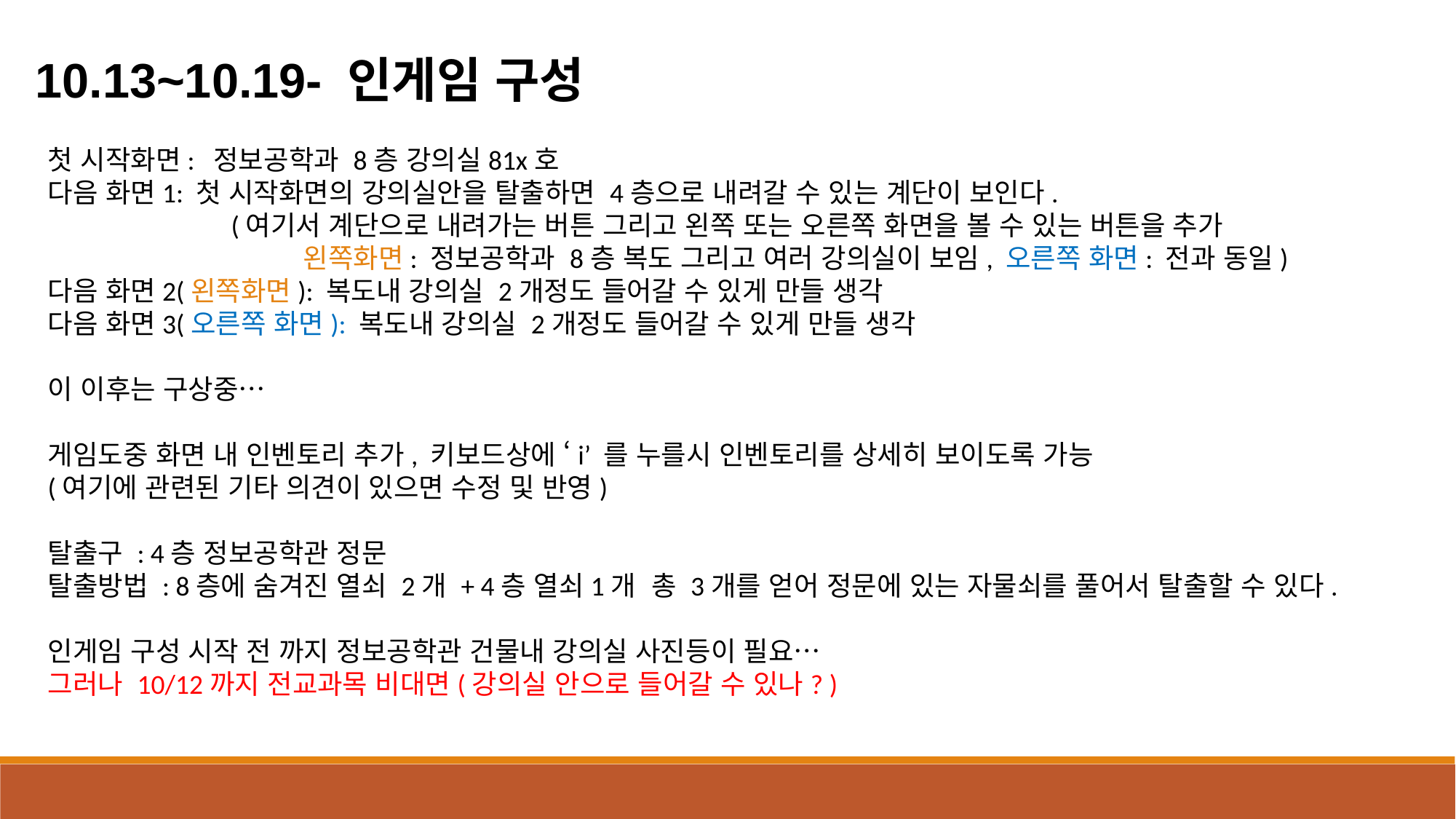

10.13~10.19- 인게임 구성

첫 시작화면:  정보공학과 8층 강의실81x호
다음 화면1: 첫 시작화면의 강의실안을 탈출하면 4층으로 내려갈 수 있는 계단이 보인다.
	            (여기서 계단으로 내려가는 버튼 그리고 왼쪽 또는 오른쪽 화면을 볼 수 있는 버튼을 추가
	 	    왼쪽화면: 정보공학과 8층 복도 그리고 여러 강의실이 보임, 오른쪽 화면: 전과 동일)
다음 화면2(왼쪽화면): 복도내 강의실 2개정도 들어갈 수 있게 만들 생각
다음 화면3(오른쪽 화면): 복도내 강의실 2개정도 들어갈 수 있게 만들 생각

이 이후는 구상중…

게임도중 화면 내 인벤토리 추가, 키보드상에 ‘i’ 를 누를시 인벤토리를 상세히 보이도록 가능
(여기에 관련된 기타 의견이 있으면 수정 및 반영)

탈출구 : 4층 정보공학관 정문
탈출방법 : 8층에 숨겨진 열쇠 2개 + 4층 열쇠1개  총 3개를 얻어 정문에 있는 자물쇠를 풀어서 탈출할 수 있다.

인게임 구성 시작 전 까지 정보공학관 건물내 강의실 사진등이 필요…
그러나 10/12까지 전교과목 비대면(강의실 안으로 들어갈 수 있나? )